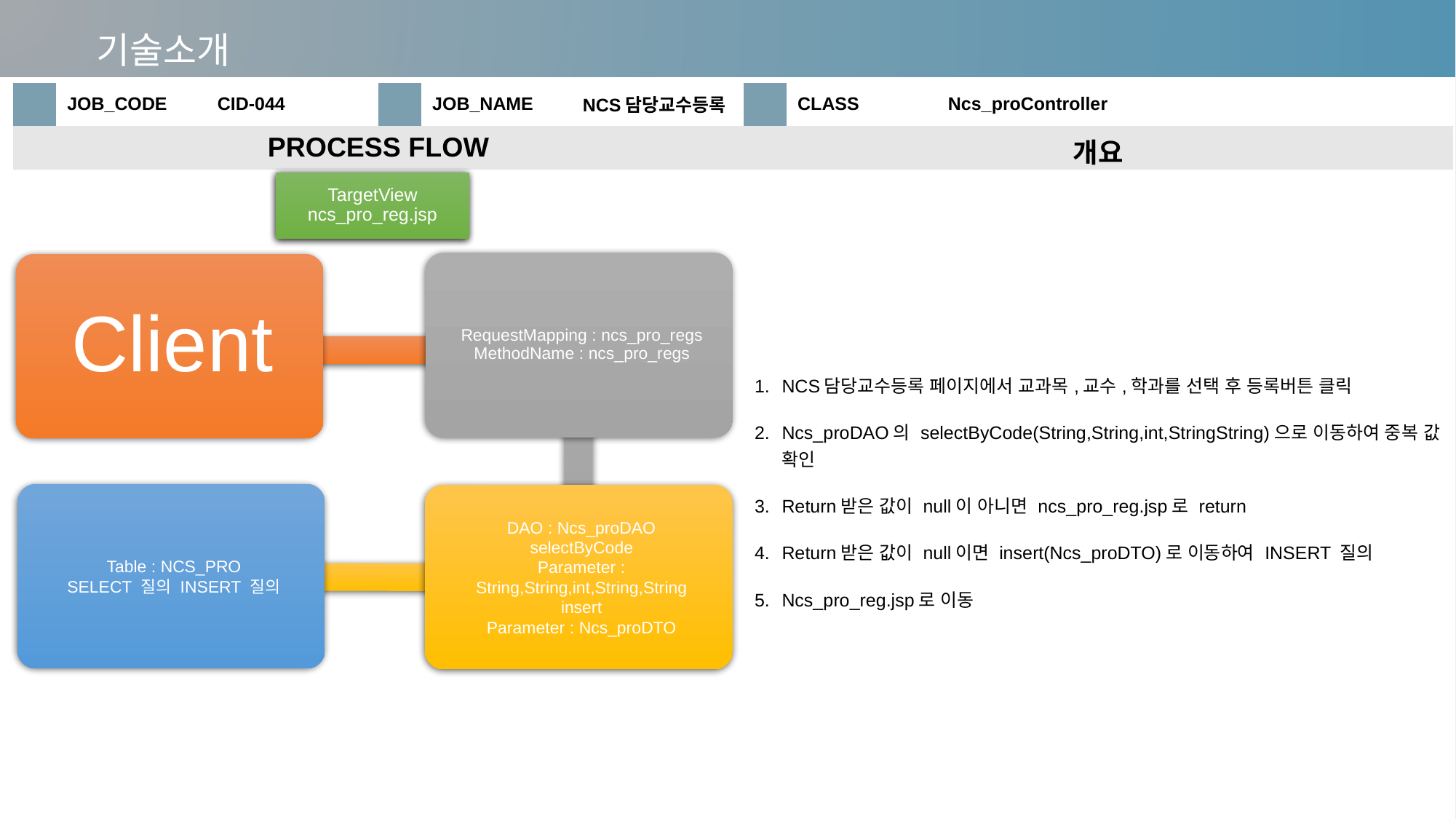

기술소개

|  | JOB\_CODE | CID-044 |  | JOB\_NAME | NCS담당교수등록 |  | CLASS | Ncs\_proController |
| --- | --- | --- | --- | --- | --- | --- | --- | --- |
| PROCESS FLOW |  |  |  |  |  | 개요 |  |  |
|  |  |  |  |  |  | NCS담당교수등록 페이지에서 교과목,교수,학과를 선택 후 등록버튼 클릭 Ncs\_proDAO의 selectByCode(String,String,int,StringString)으로 이동하여 중복 값 확인 Return받은 값이 null이 아니면 ncs\_pro\_reg.jsp로 return Return받은 값이 null이면 insert(Ncs\_proDTO)로 이동하여 INSERT 질의 Ncs\_pro\_reg.jsp로 이동 |  |  |

TargetView
ncs_pro_reg.jsp
Client
RequestMapping : ncs_pro_regs
MethodName : ncs_pro_regs
DAO : Ncs_proDAO
selectByCode
Parameter : String,String,int,String,String
insert
Parameter : Ncs_proDTO
Table : NCS_PRO
SELECT 질의 INSERT 질의